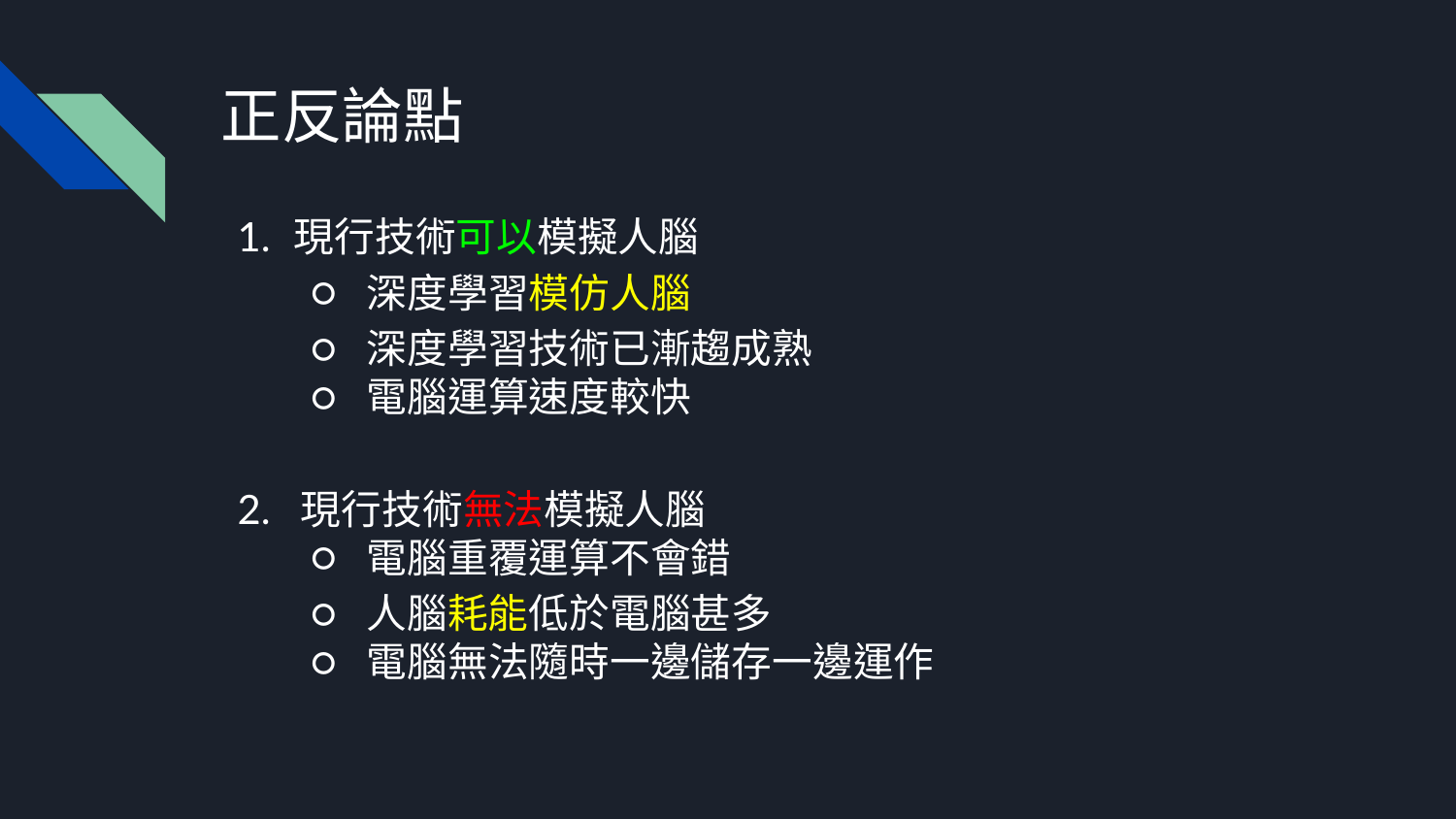

# 正反論點
現行技術可以模擬人腦
深度學習模仿人腦
深度學習技術已漸趨成熟
電腦運算速度較快

2.  現行技術無法模擬人腦
電腦重覆運算不會錯
人腦耗能低於電腦甚多
電腦無法隨時一邊儲存一邊運作